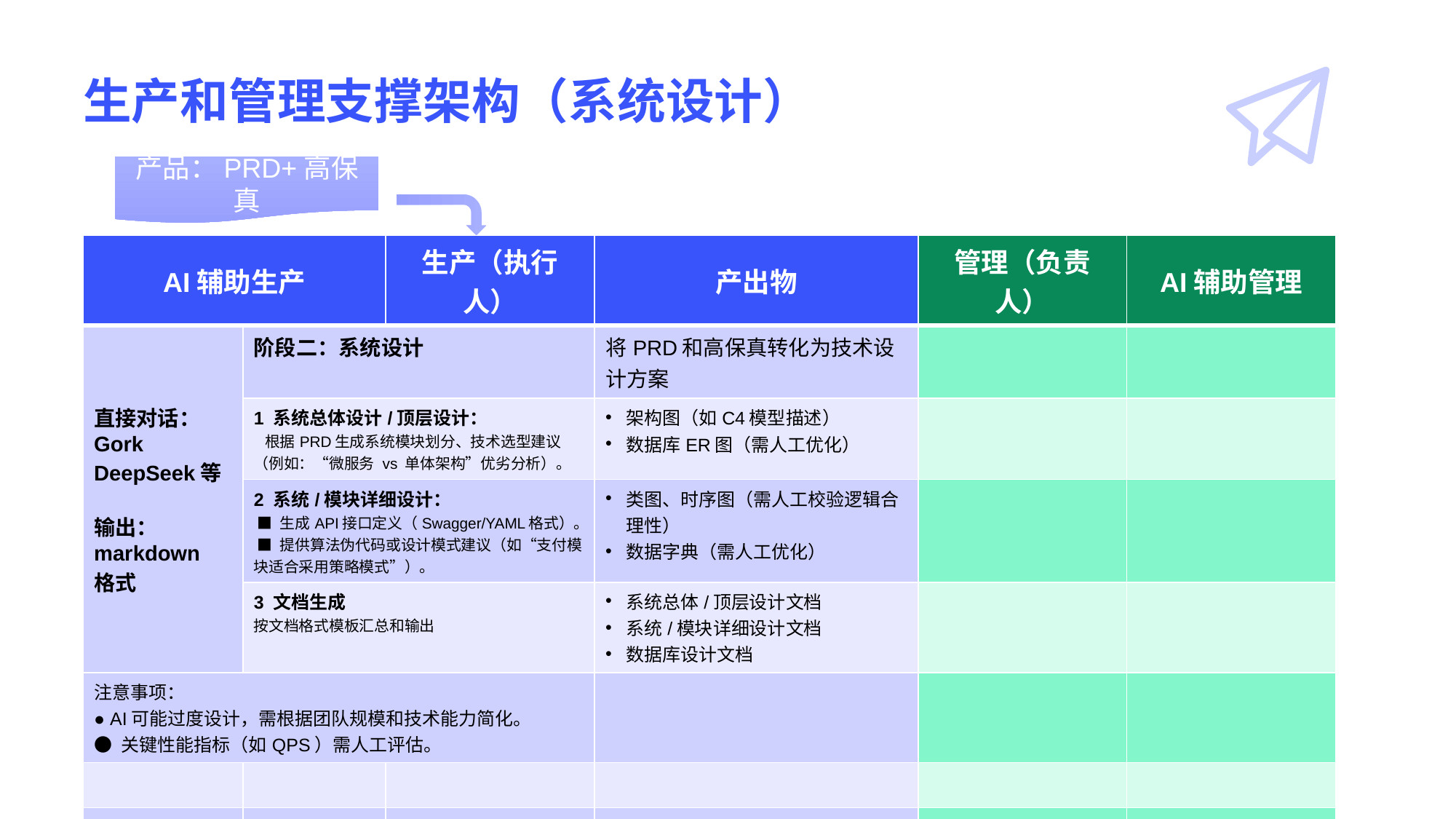

# 生产和管理支撑架构（系统设计）
产品：PRD+高保真

| AI辅助生产 |  | 生产（执行人） | 产出物 | 管理（负责人） | AI辅助管理 |
| --- | --- | --- | --- | --- | --- |
| 直接对话：Gork DeepSeek等 输出： markdown 格式 | 阶段二：系统设计 |  | 将PRD和高保真转化为技术设计方案 |  |  |
|  | 1 系统总体设计/顶层设计： 根据PRD生成系统模块划分、技术选型建议（例如：“微服务 vs 单体架构”优劣分析）。 |  | 架构图（如C4模型描述） 数据库ER图（需人工优化） |  |  |
|  | 2 系统/模块详细设计： ■ 生成API接口定义（Swagger/YAML格式）。 ■ 提供算法伪代码或设计模式建议（如“支付模块适合采用策略模式”）。 |  | 类图、时序图（需人工校验逻辑合理性） 数据字典（需人工优化） |  |  |
|  | 3 文档生成 按文档格式模板汇总和输出 |  | 系统总体/顶层设计文档 系统/模块详细设计文档 数据库设计文档 |  |  |
| 注意事项： ● AI可能过度设计，需根据团队规模和技术能力简化。 ● 关键性能指标（如QPS）需人工评估。 |  |  |  |  |  |
|  |  |  |  |  |  |
|  |  |  |  |  |  |